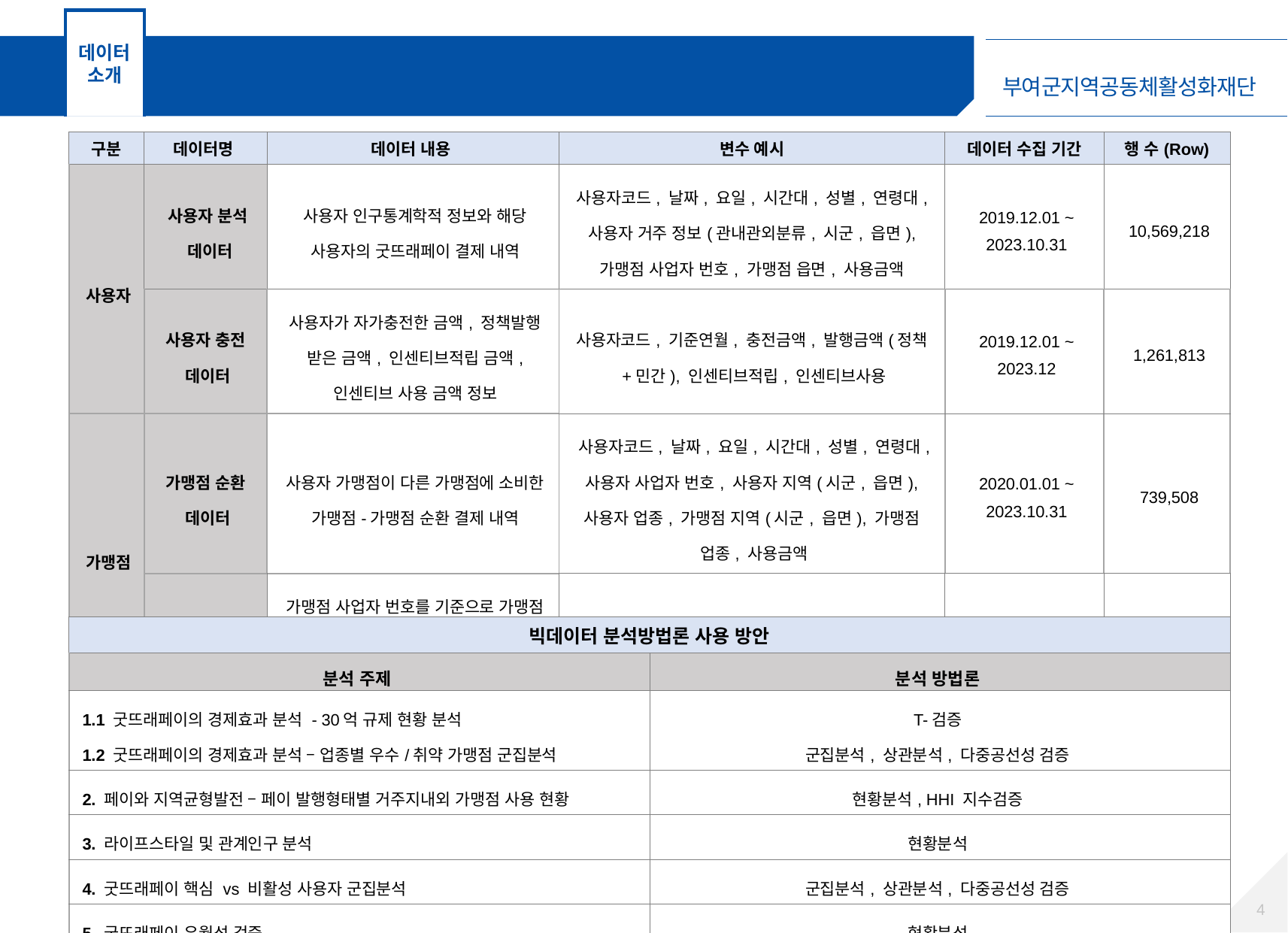

데이터 소개
분석 데이터 현황
| 구분 | 데이터명 | 데이터 내용 | 변수 예시 | 데이터 수집 기간 | 행 수(Row) |
| --- | --- | --- | --- | --- | --- |
| 사용자 | 사용자 분석 데이터 | 사용자 인구통계학적 정보와 해당 사용자의 굿뜨래페이 결제 내역 | 사용자코드, 날짜, 요일, 시간대, 성별, 연령대, 사용자 거주 정보(관내관외분류, 시군, 읍면), 가맹점 사업자 번호, 가맹점 읍면, 사용금액 | 2019.12.01 ~ 2023.10.31 | 10,569,218 |
|  | 사용자 충전 데이터 | 사용자가 자가충전한 금액, 정책발행 받은 금액, 인센티브적립 금액, 인센티브 사용 금액 정보 | 사용자코드, 기준연월, 충전금액, 발행금액(정책+민간), 인센티브적립, 인센티브사용 | 2019.12.01 ~ 2023.12 | 1,261,813 |
| 가맹점 | 가맹점 순환 데이터 | 사용자 가맹점이 다른 가맹점에 소비한 가맹점-가맹점 순환 결제 내역 | 사용자코드, 날짜, 요일, 시간대, 성별, 연령대, 사용자 사업자 번호, 사용자 지역(시군, 읍면), 사용자 업종, 가맹점 지역(시군, 읍면), 가맹점 업종, 사용금액 | 2020.01.01 ~ 2023.10.31 | 739,508 |
|  | 가맹점 분류 데이터 | 가맹점 사업자 번호를 기준으로 가맹점 골목상권분류, 대분류, 중분류, 소분류 정보를 담은 데이터 | 가맹점 사업자 번호, 골목상권분류, 대분류, 중분류, 소분류, 가맹점 가입날짜 | - | 3,388 |
| 빅데이터 분석방법론 사용 방안 |  |
| --- | --- |
| 분석 주제 | 분석 방법론 |
| 1.1 굿뜨래페이의 경제효과 분석 - 30억 규제 현황 분석 1.2 굿뜨래페이의 경제효과 분석 – 업종별 우수/취약 가맹점 군집분석 | T-검증 군집분석, 상관분석, 다중공선성 검증 |
| 2. 페이와 지역균형발전 – 페이 발행형태별 거주지내외 가맹점 사용 현황 | 현황분석, HHI 지수검증 |
| 3. 라이프스타일 및 관계인구 분석 | 현황분석 |
| 4. 굿뜨래페이 핵심 vs 비활성 사용자 군집분석 | 군집분석, 상관분석, 다중공선성 검증 |
| 5. 굿뜨래페이 우월성 검증 | 현황분석 |
| 6. 굿뜨래페이와 농협마트매출 상관관계분석 | 상관분석, 회귀분석 |
4